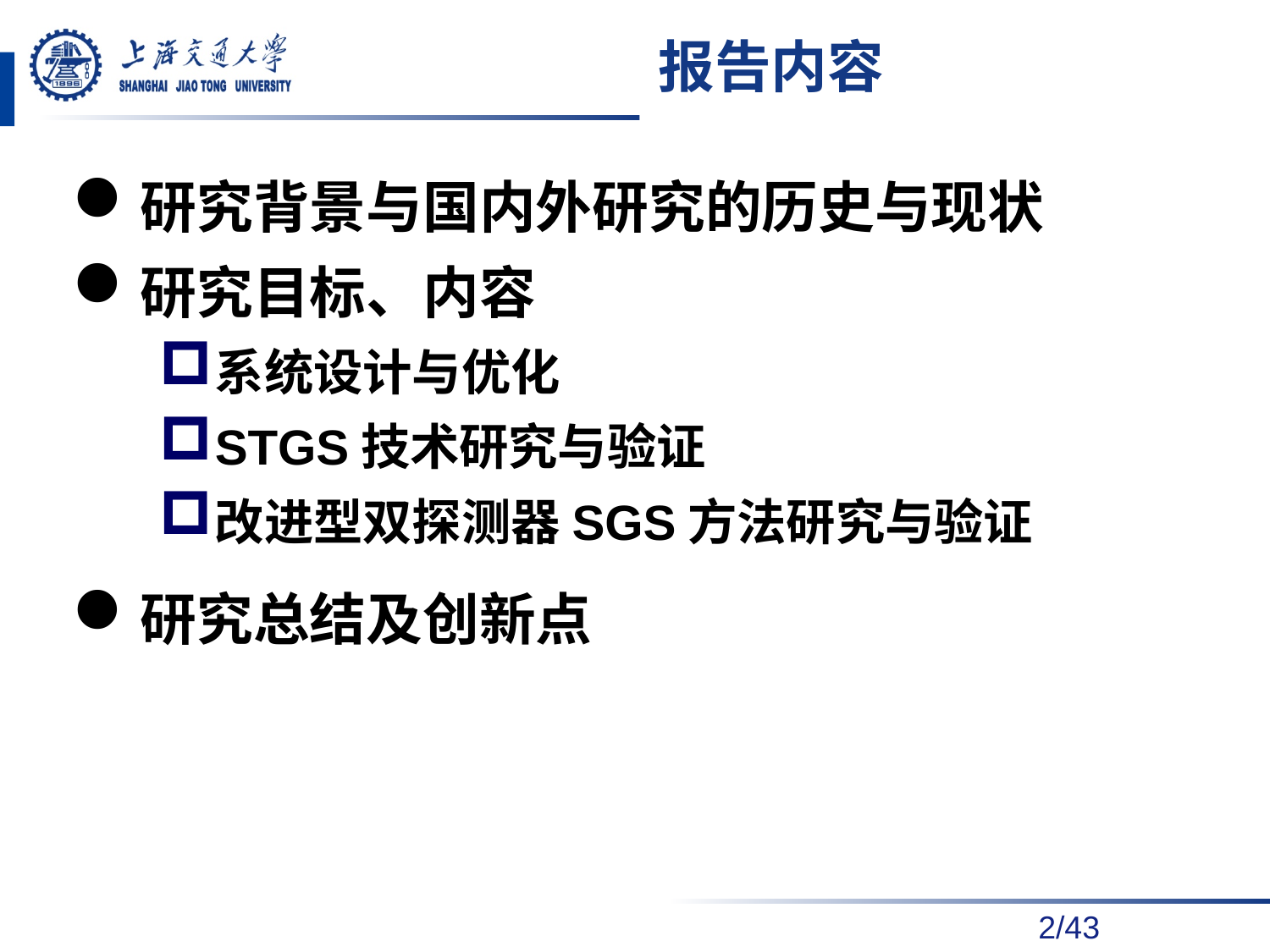

# 报告内容
研究背景与国内外研究的历史与现状
研究目标、内容
系统设计与优化
STGS技术研究与验证
改进型双探测器SGS方法研究与验证
研究总结及创新点